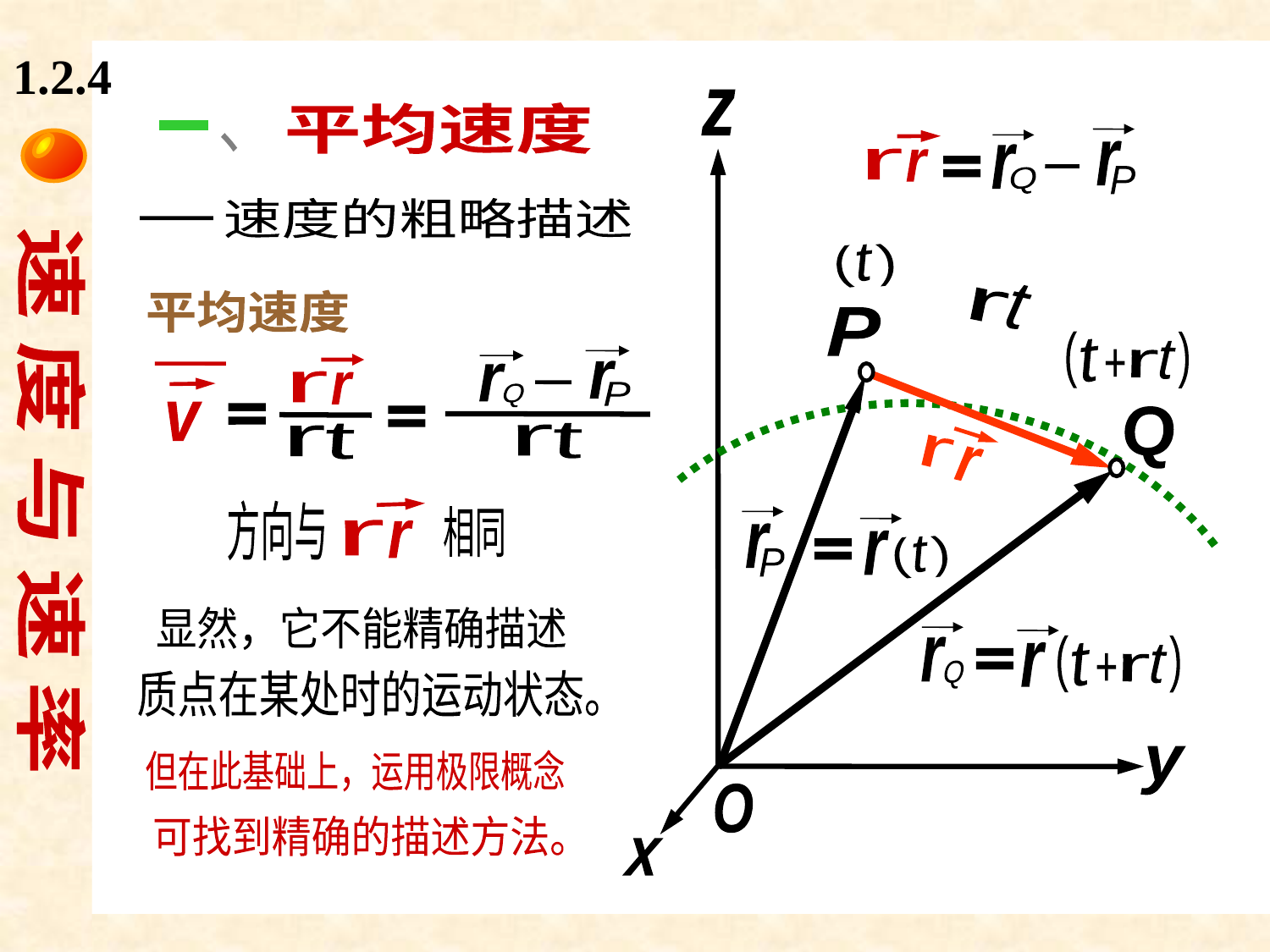

平均速度
1.2.4
z

r
P

r
r
r

Q

)
t
(

t
r
P
(
)
t
t
r
+

Q

r
r
r
r

r
P

r
)
t
(

r
Q

r

(
)
t
t
r
+
y

O
x
平均速度
一
、
速度的粗略描述

平均速度

r
r

v

t
r

r
P

r
Q

t
r

方向与

相同
r
r

速 度 与 速 率
显然，它不能精确描述
质点在某处时的运动状态。
但在此基础上，运用极限概念
可找到精确的描述方法。